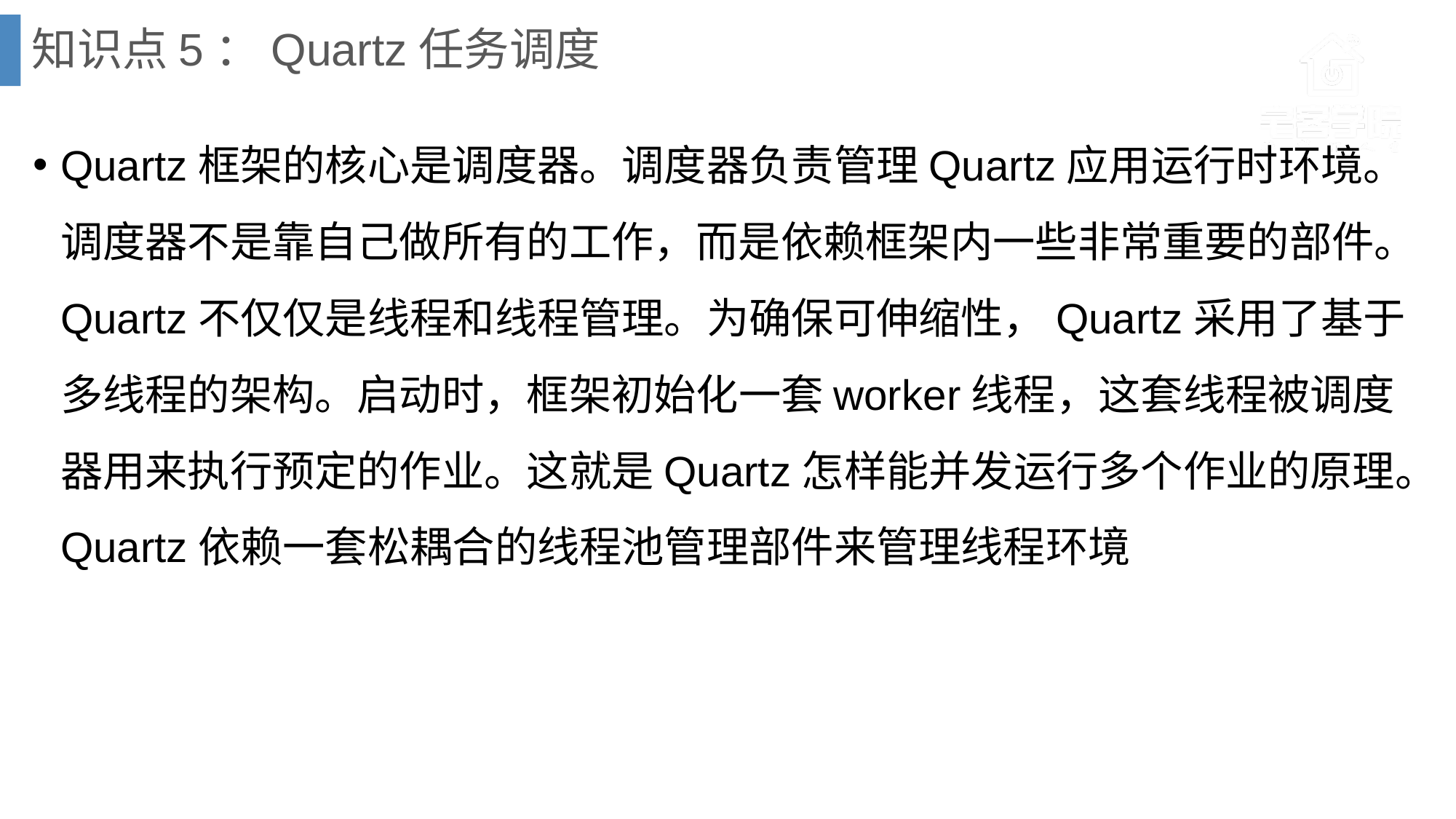

# 知识点5：Quartz任务调度
Quartz框架的核心是调度器。调度器负责管理Quartz应用运行时环境。调度器不是靠自己做所有的工作，而是依赖框架内一些非常重要的部件。Quartz不仅仅是线程和线程管理。为确保可伸缩性，Quartz采用了基于多线程的架构。启动时，框架初始化一套worker线程，这套线程被调度器用来执行预定的作业。这就是Quartz怎样能并发运行多个作业的原理。Quartz依赖一套松耦合的线程池管理部件来管理线程环境